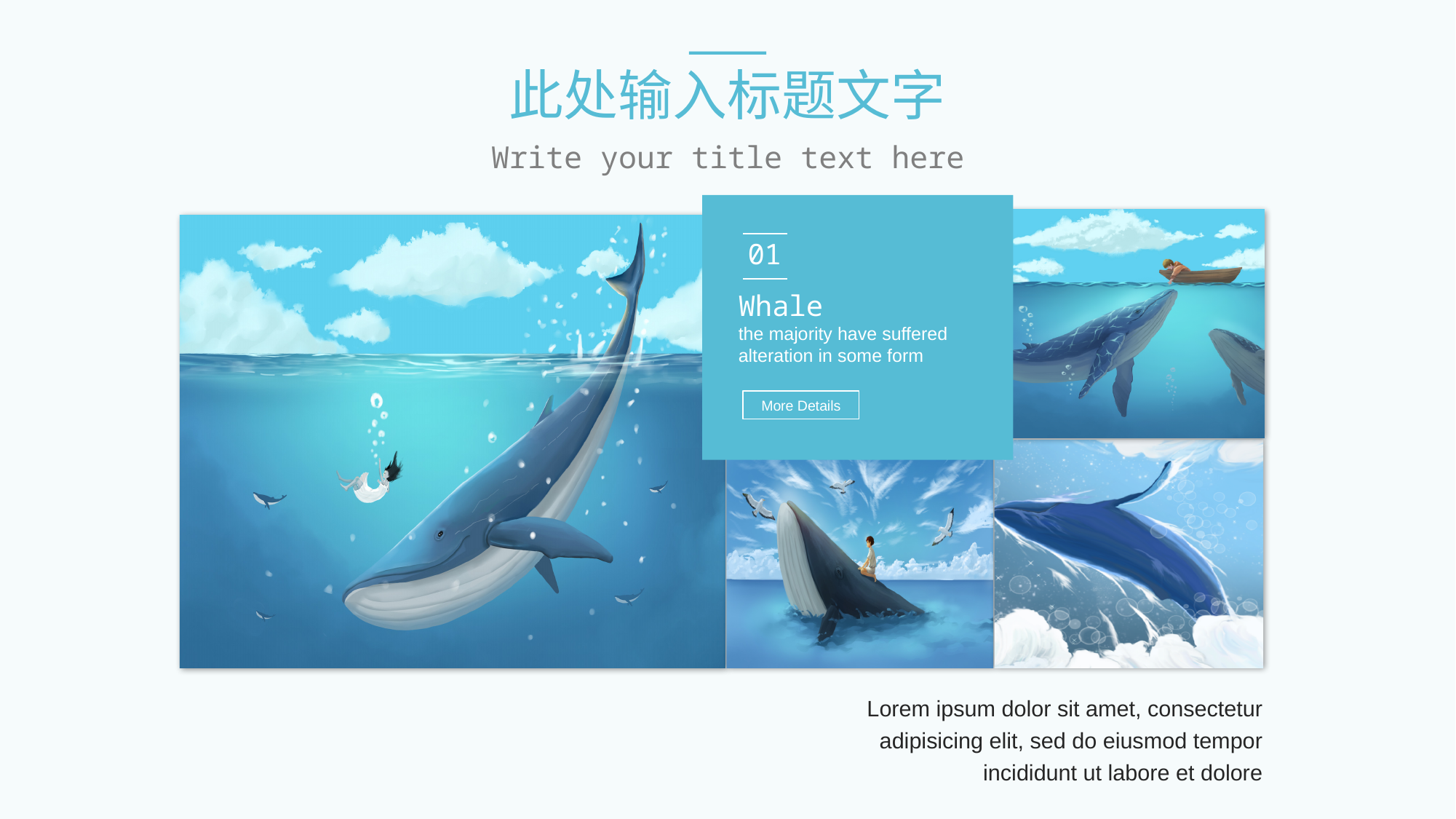

此处输入标题文字
Write your title text here

01
Whale
the majority have suffered alteration in some form
More Details

Lorem ipsum dolor sit amet, consectetur adipisicing elit, sed do eiusmod tempor incididunt ut labore et dolore